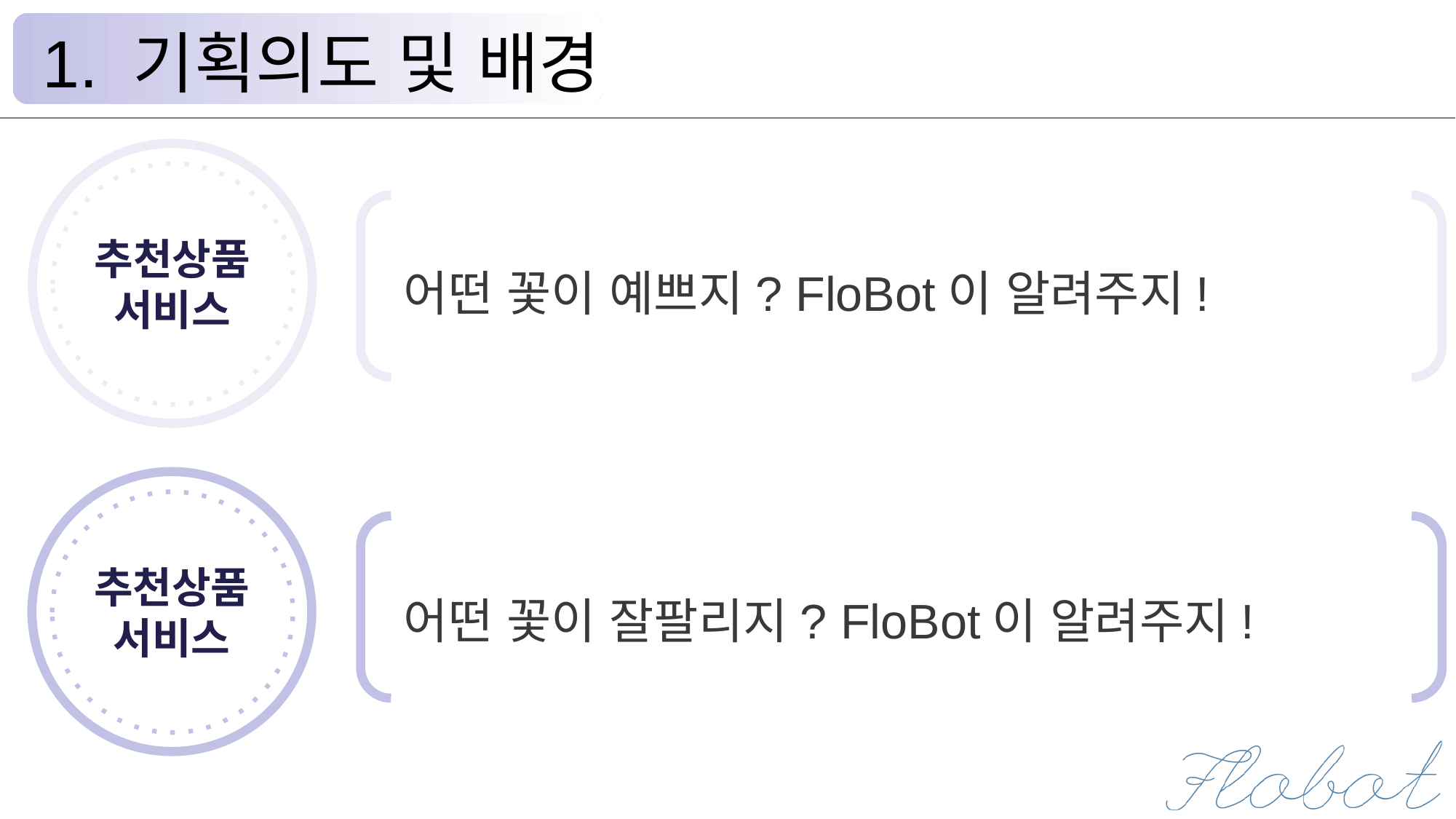

1. 기획의도 및 배경

추천상품
서비스

어떤 꽃이 예쁘지? FloBot이 알려주지!
추천상품
서비스

어떤 꽃이 잘팔리지? FloBot이 알려주지!